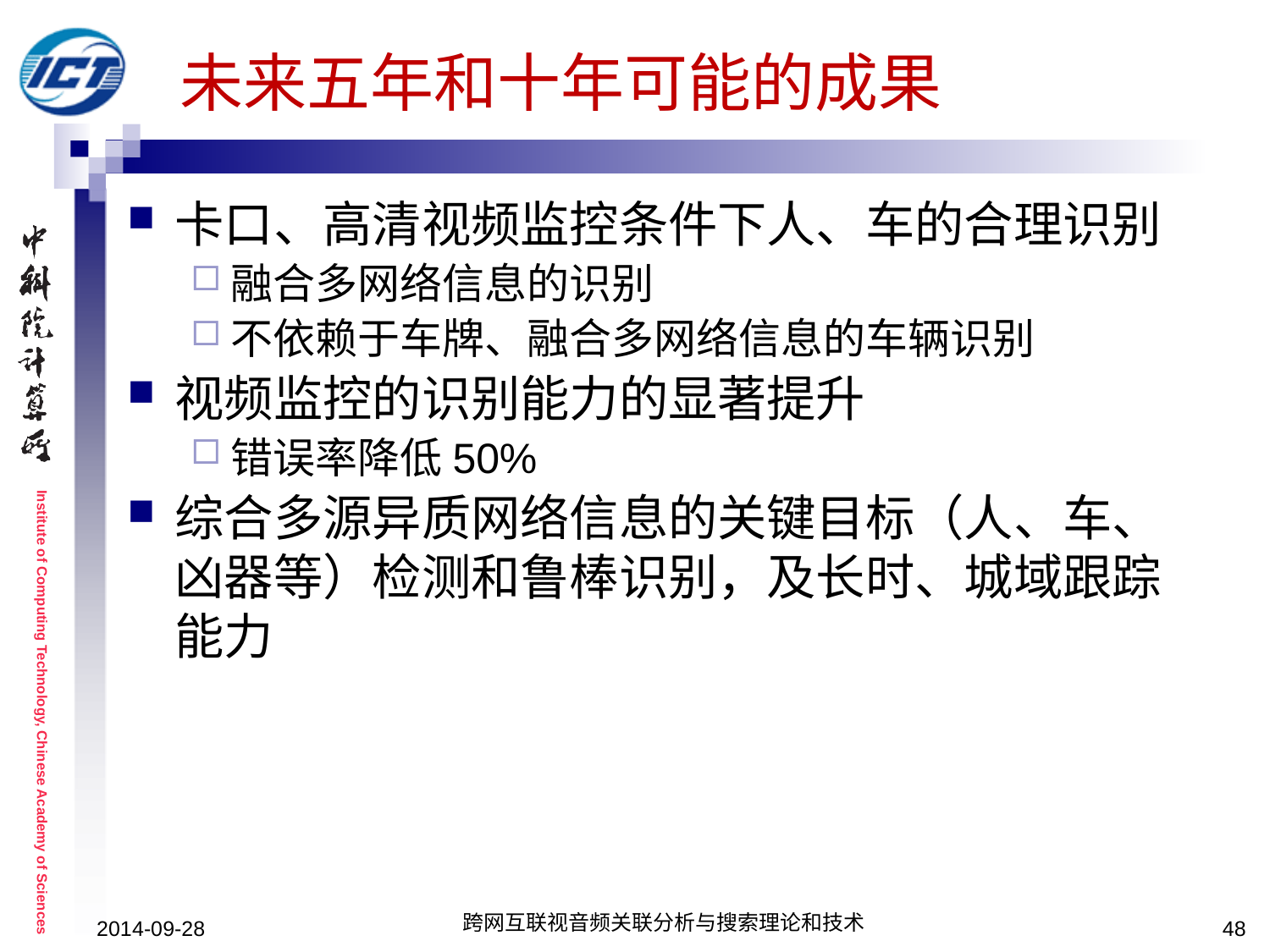

# 未来五年和十年可能的成果
卡口、高清视频监控条件下人、车的合理识别
融合多网络信息的识别
不依赖于车牌、融合多网络信息的车辆识别
视频监控的识别能力的显著提升
错误率降低50%
综合多源异质网络信息的关键目标（人、车、凶器等）检测和鲁棒识别，及长时、城域跟踪能力
2014-09-28
跨网互联视音频关联分析与搜索理论和技术
48